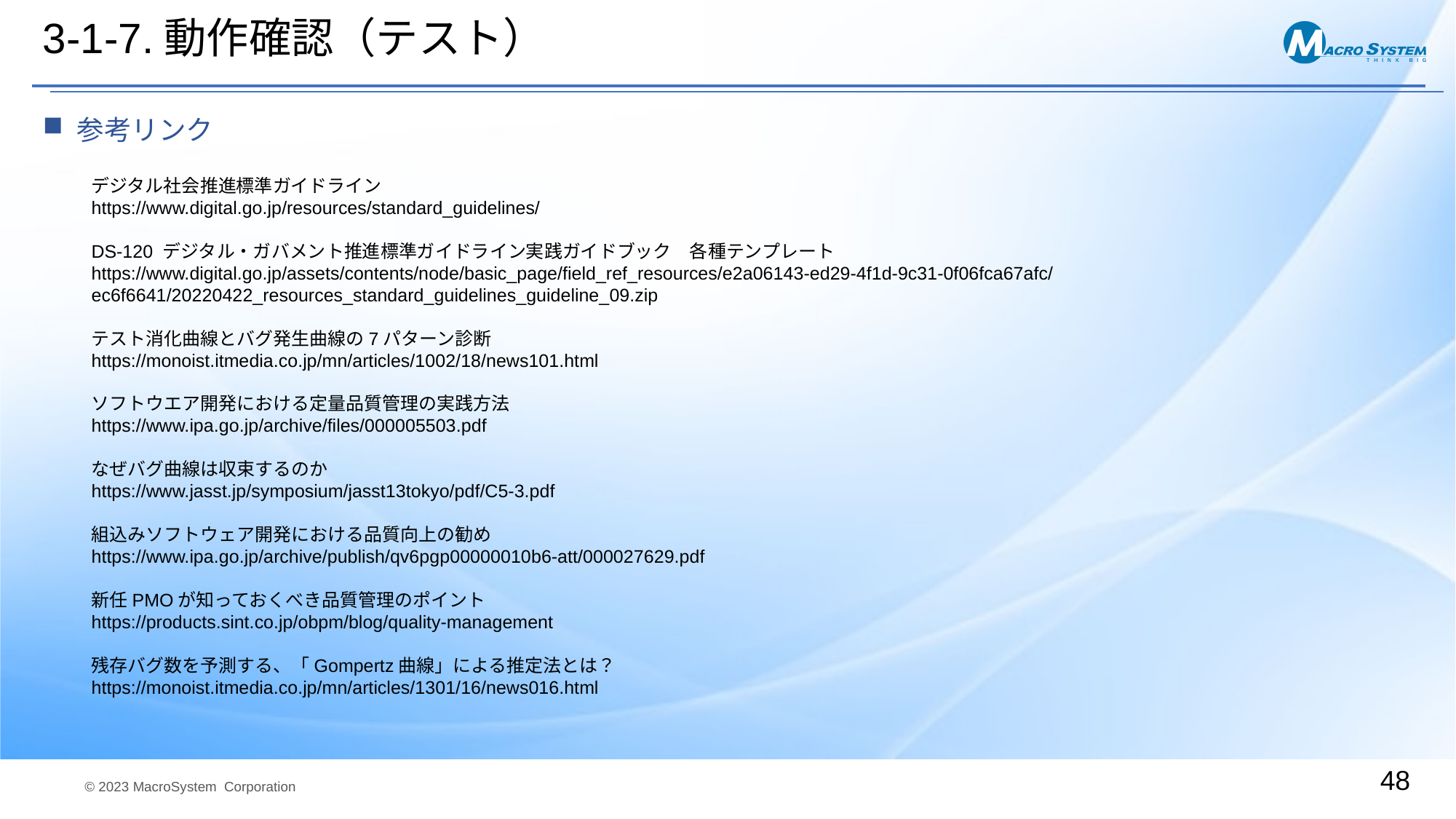

# 3-1-7.動作確認（テスト）
参考リンク
デジタル社会推進標準ガイドライン
https://www.digital.go.jp/resources/standard_guidelines/

DS-120 デジタル・ガバメント推進標準ガイドライン実践ガイドブック　各種テンプレート
https://www.digital.go.jp/assets/contents/node/basic_page/field_ref_resources/e2a06143-ed29-4f1d-9c31-0f06fca67afc/ec6f6641/20220422_resources_standard_guidelines_guideline_09.zip

テスト消化曲線とバグ発生曲線の7パターン診断
https://monoist.itmedia.co.jp/mn/articles/1002/18/news101.html

ソフトウエア開発における定量品質管理の実践方法
https://www.ipa.go.jp/archive/files/000005503.pdf

なぜバグ曲線は収束するのか
https://www.jasst.jp/symposium/jasst13tokyo/pdf/C5-3.pdf

組込みソフトウェア開発における品質向上の勧め
https://www.ipa.go.jp/archive/publish/qv6pgp00000010b6-att/000027629.pdf

新任PMOが知っておくべき品質管理のポイント
https://products.sint.co.jp/obpm/blog/quality-management

残存バグ数を予測する、「Gompertz曲線」による推定法とは？
https://monoist.itmedia.co.jp/mn/articles/1301/16/news016.html